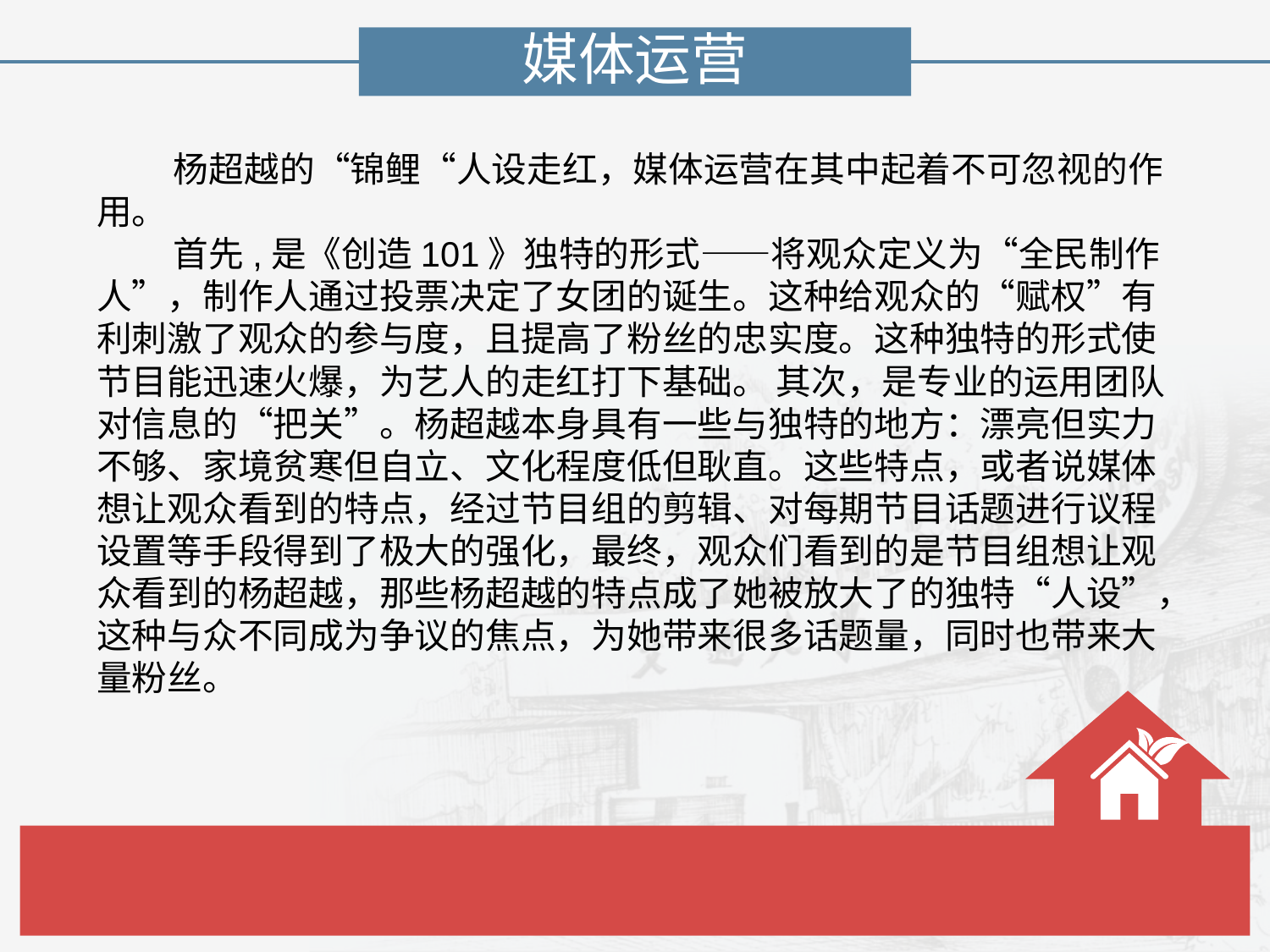

媒体运营
    杨超越的“锦鲤“人设走红，媒体运营在其中起着不可忽视的作用。
    首先,是《创造101》独特的形式——将观众定义为“全民制作人”，制作人通过投票决定了女团的诞生。这种给观众的“赋权”有利刺激了观众的参与度，且提高了粉丝的忠实度。这种独特的形式使节目能迅速火爆，为艺人的走红打下基础。 其次，是专业的运用团队对信息的“把关”。杨超越本身具有一些与独特的地方：漂亮但实力不够、家境贫寒但自立、文化程度低但耿直。这些特点，或者说媒体想让观众看到的特点，经过节目组的剪辑、对每期节目话题进行议程设置等手段得到了极大的强化，最终，观众们看到的是节目组想让观众看到的杨超越，那些杨超越的特点成了她被放大了的独特“人设”，这种与众不同成为争议的焦点，为她带来很多话题量，同时也带来大量粉丝。